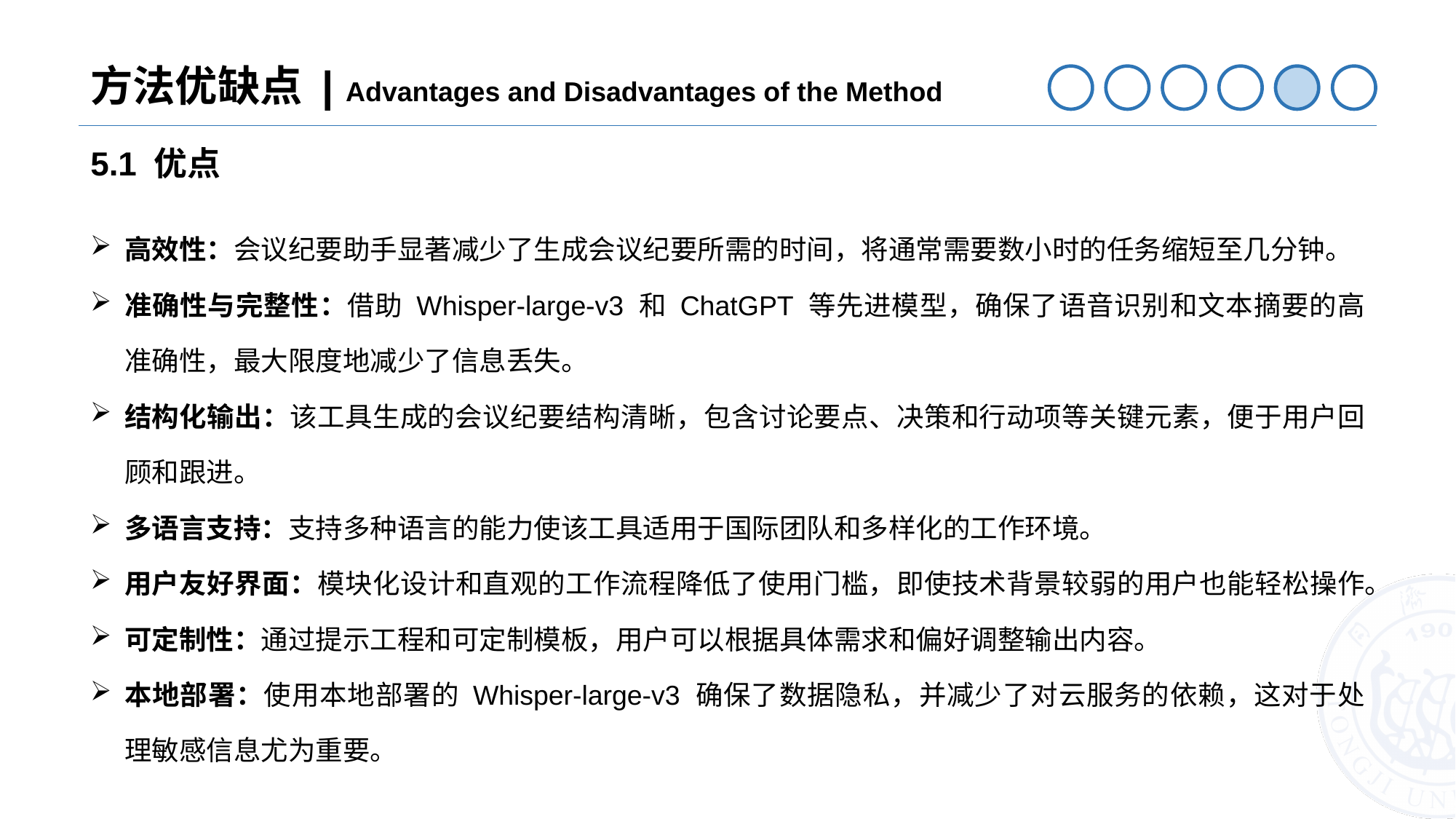

方法优缺点 | Advantages and Disadvantages of the Method

5.1 优点
高效性：会议纪要助手显著减少了生成会议纪要所需的时间，将通常需要数小时的任务缩短至几分钟。
准确性与完整性：借助 Whisper-large-v3 和 ChatGPT 等先进模型，确保了语音识别和文本摘要的高准确性，最大限度地减少了信息丢失。
结构化输出：该工具生成的会议纪要结构清晰，包含讨论要点、决策和行动项等关键元素，便于用户回顾和跟进。
多语言支持：支持多种语言的能力使该工具适用于国际团队和多样化的工作环境。
用户友好界面：模块化设计和直观的工作流程降低了使用门槛，即使技术背景较弱的用户也能轻松操作。
可定制性：通过提示工程和可定制模板，用户可以根据具体需求和偏好调整输出内容。
本地部署：使用本地部署的 Whisper-large-v3 确保了数据隐私，并减少了对云服务的依赖，这对于处理敏感信息尤为重要。